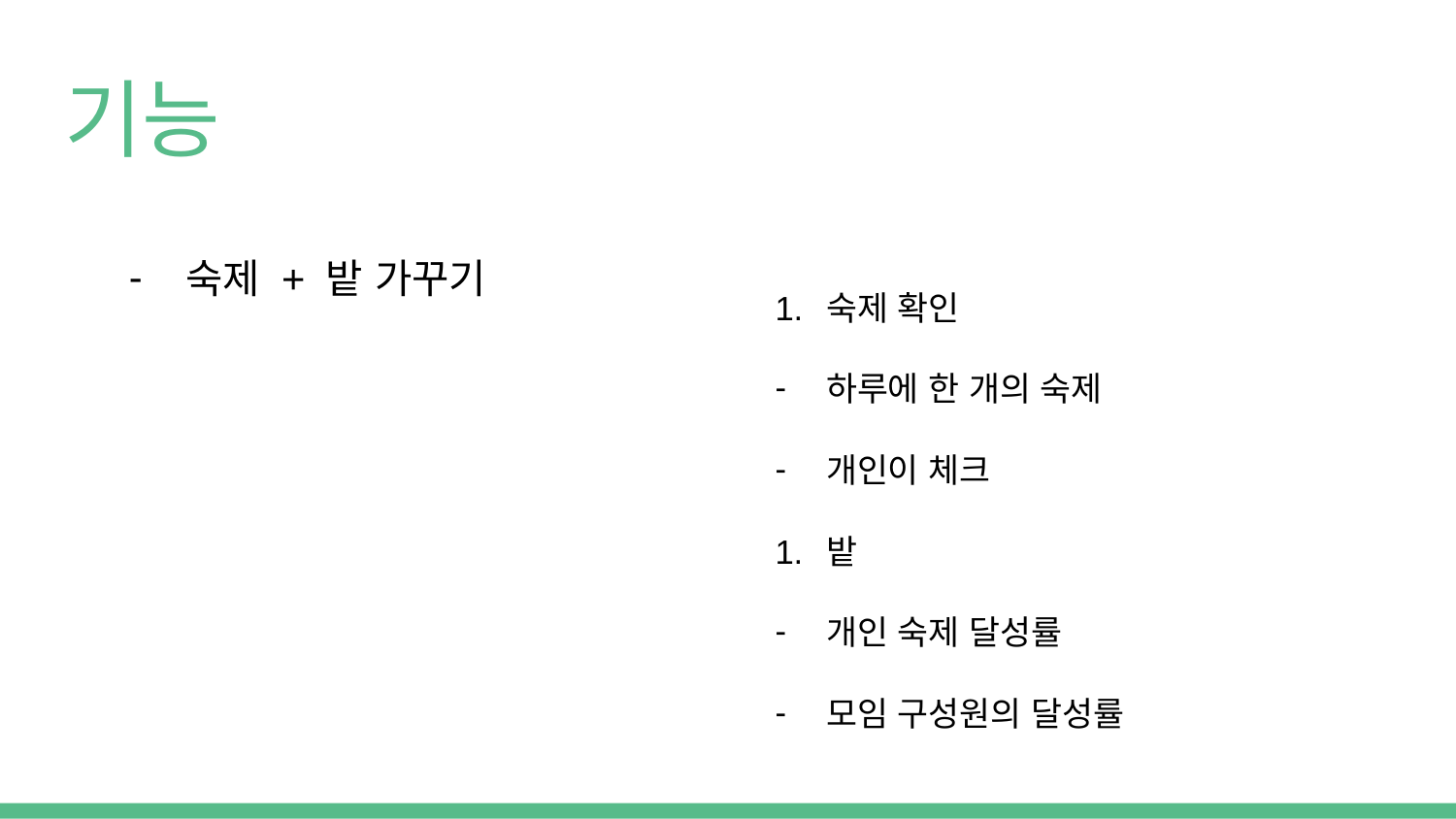

# 기능
숙제 + 밭 가꾸기
숙제 확인
하루에 한 개의 숙제
개인이 체크
밭
개인 숙제 달성률
모임 구성원의 달성률